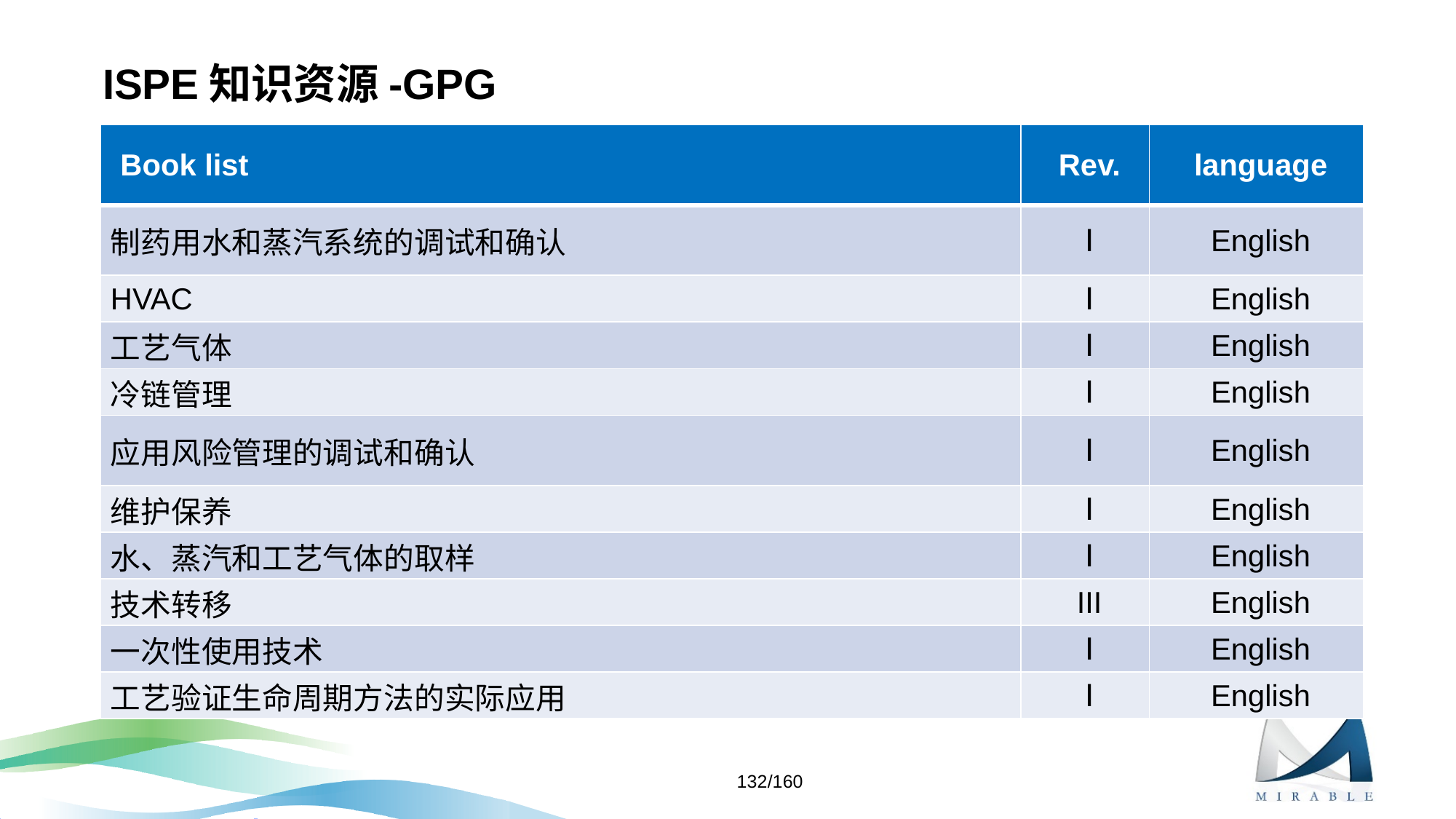

# ISPE知识资源-GPG
| Book list | Rev. | language |
| --- | --- | --- |
| 制药用水和蒸汽系统的调试和确认 | Ⅰ | English |
| HVAC | Ⅰ | English |
| 工艺气体 | Ⅰ | English |
| 冷链管理 | Ⅰ | English |
| 应用风险管理的调试和确认 | Ⅰ | English |
| 维护保养 | Ⅰ | English |
| 水、蒸汽和工艺气体的取样 | Ⅰ | English |
| 技术转移 | III | English |
| 一次性使用技术 | Ⅰ | English |
| 工艺验证生命周期方法的实际应用 | Ⅰ | English |
132/160